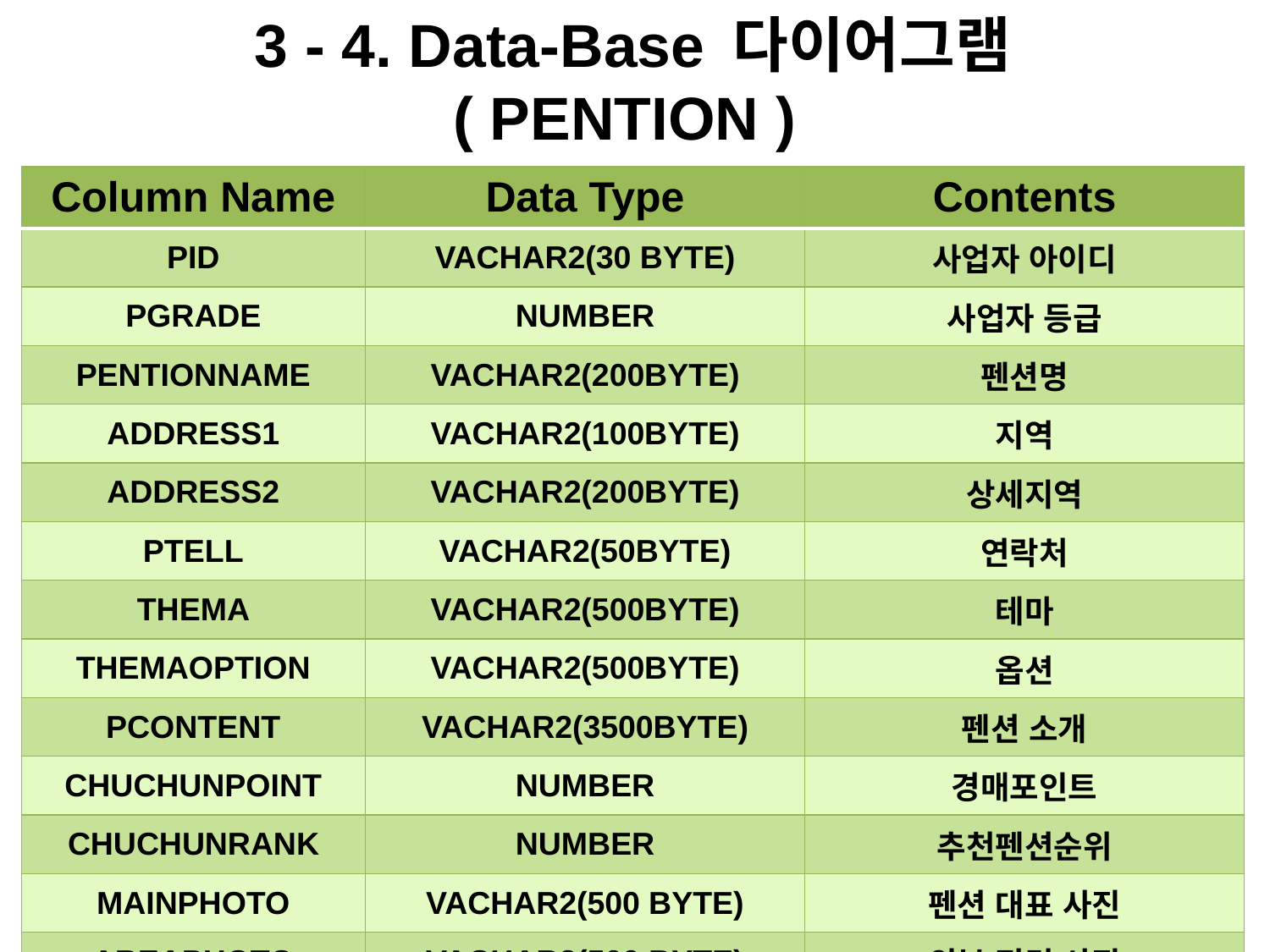

# 3 - 4. Data-Base 다이어그램 ( PENTION )
| Column Name | Data Type | Contents |
| --- | --- | --- |
| PID | VACHAR2(30 BYTE) | 사업자 아이디 |
| PGRADE | NUMBER | 사업자 등급 |
| PENTIONNAME | VACHAR2(200BYTE) | 펜션명 |
| ADDRESS1 | VACHAR2(100BYTE) | 지역 |
| ADDRESS2 | VACHAR2(200BYTE) | 상세지역 |
| PTELL | VACHAR2(50BYTE) | 연락처 |
| THEMA | VACHAR2(500BYTE) | 테마 |
| THEMAOPTION | VACHAR2(500BYTE) | 옵션 |
| PCONTENT | VACHAR2(3500BYTE) | 펜션 소개 |
| CHUCHUNPOINT | NUMBER | 경매포인트 |
| CHUCHUNRANK | NUMBER | 추천펜션순위 |
| MAINPHOTO | VACHAR2(500 BYTE) | 펜션 대표 사진 |
| AREAPHOTO | VACHAR2(500 BYTE) | 외부 전경 사진 |